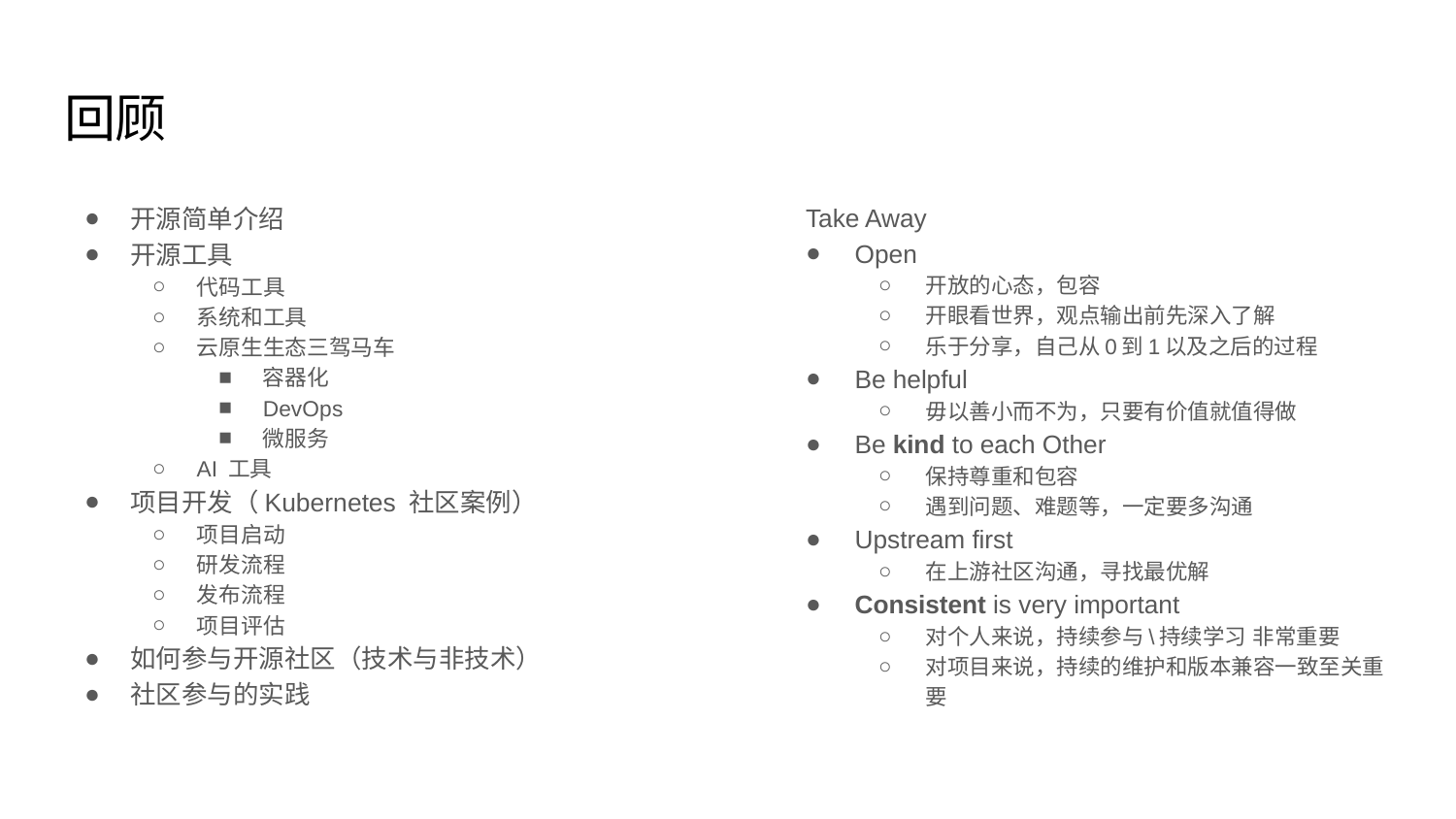

# 回顾
开源简单介绍
开源工具
代码工具
系统和工具
云原生生态三驾马车
容器化
DevOps
微服务
AI 工具
项目开发（Kubernetes 社区案例）
项目启动
研发流程
发布流程
项目评估
如何参与开源社区（技术与非技术）
社区参与的实践
Take Away
Open
开放的心态，包容
开眼看世界，观点输出前先深入了解
乐于分享，自己从0到1以及之后的过程
Be helpful
毋以善小而不为，只要有价值就值得做
Be kind to each Other
保持尊重和包容
遇到问题、难题等，一定要多沟通
Upstream first
在上游社区沟通，寻找最优解
Consistent is very important
对个人来说，持续参与\持续学习 非常重要
对项目来说，持续的维护和版本兼容一致至关重要